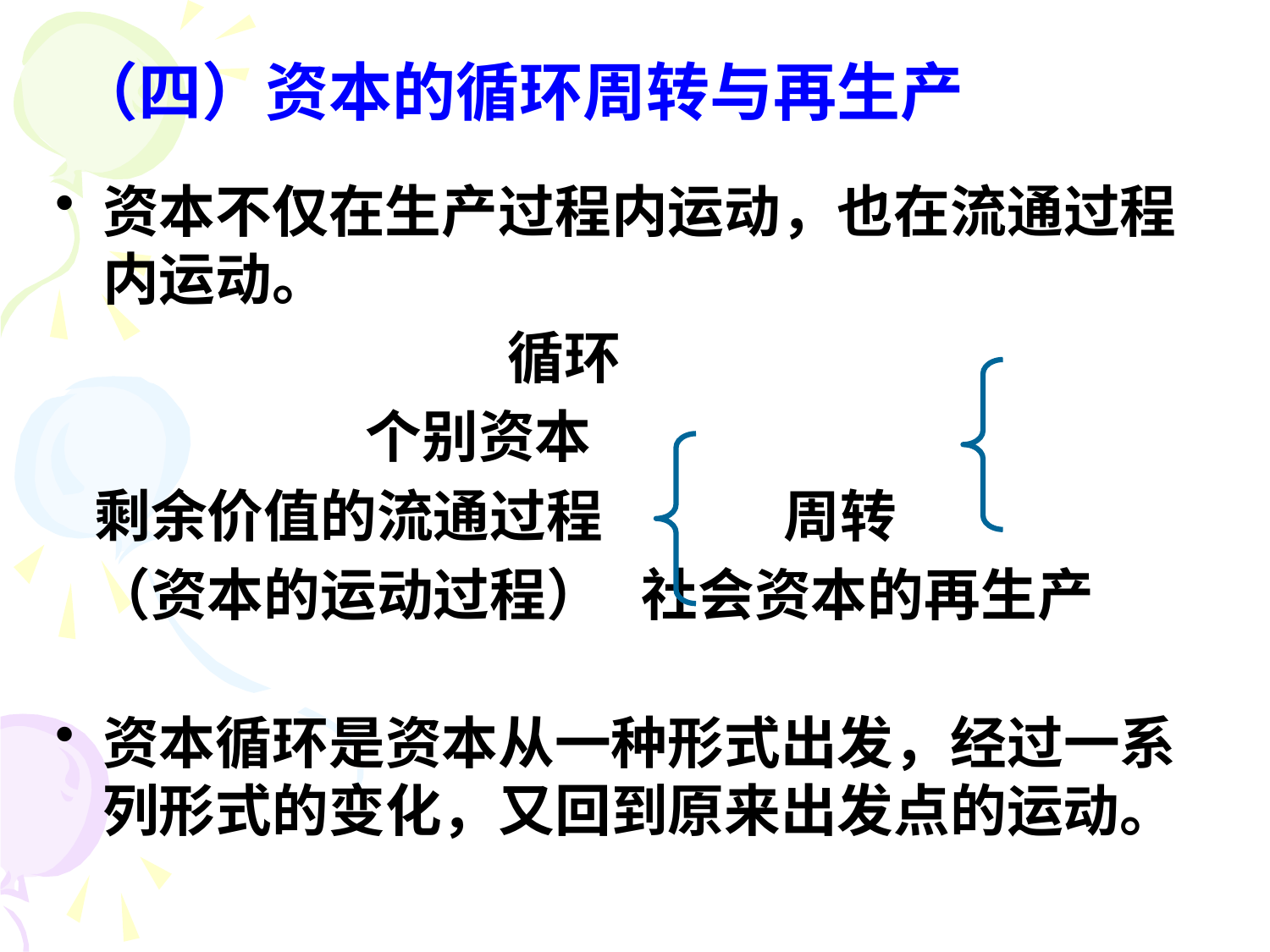

# （四）资本的循环周转与再生产
资本不仅在生产过程内运动，也在流通过程内运动。
                                  循环
                       个别资本
  剩余价值的流通过程              周转
  （资本的运动过程）   社会资本的再生产

资本循环是资本从一种形式出发，经过一系列形式的变化，又回到原来出发点的运动。